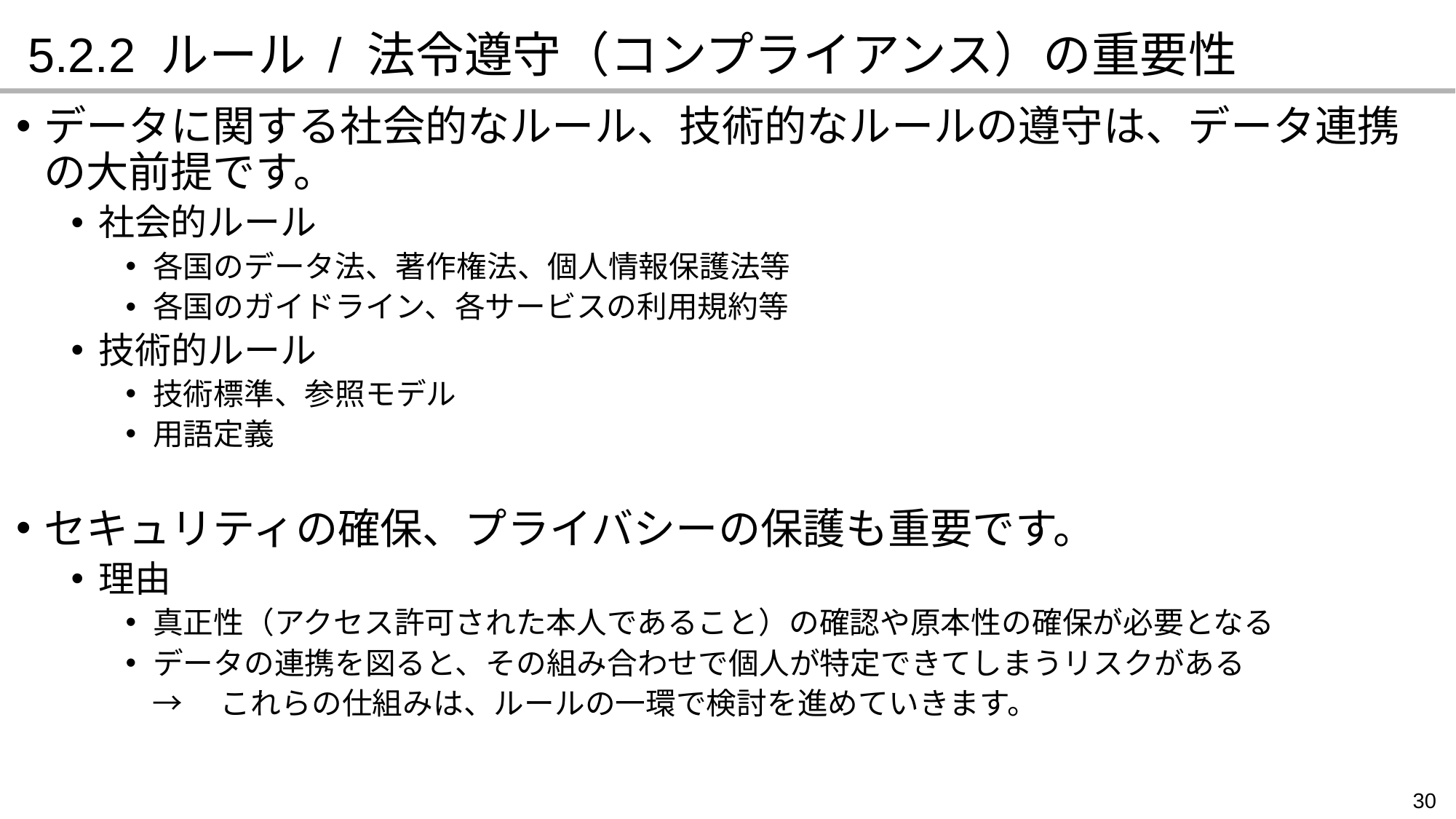

5.2.2 ルール / 法令遵守（コンプライアンス）の重要性
データに関する社会的なルール、技術的なルールの遵守は、データ連携の大前提です。
社会的ルール
各国のデータ法、著作権法、個人情報保護法等
各国のガイドライン、各サービスの利用規約等
技術的ルール
技術標準、参照モデル
用語定義

セキュリティの確保、プライバシーの保護も重要です。
理由
真正性（アクセス許可された本人であること）の確認や原本性の確保が必要となる
データの連携を図ると、その組み合わせで個人が特定できてしまうリスクがある
    →　これらの仕組みは、ルールの一環で検討を進めていきます。
30